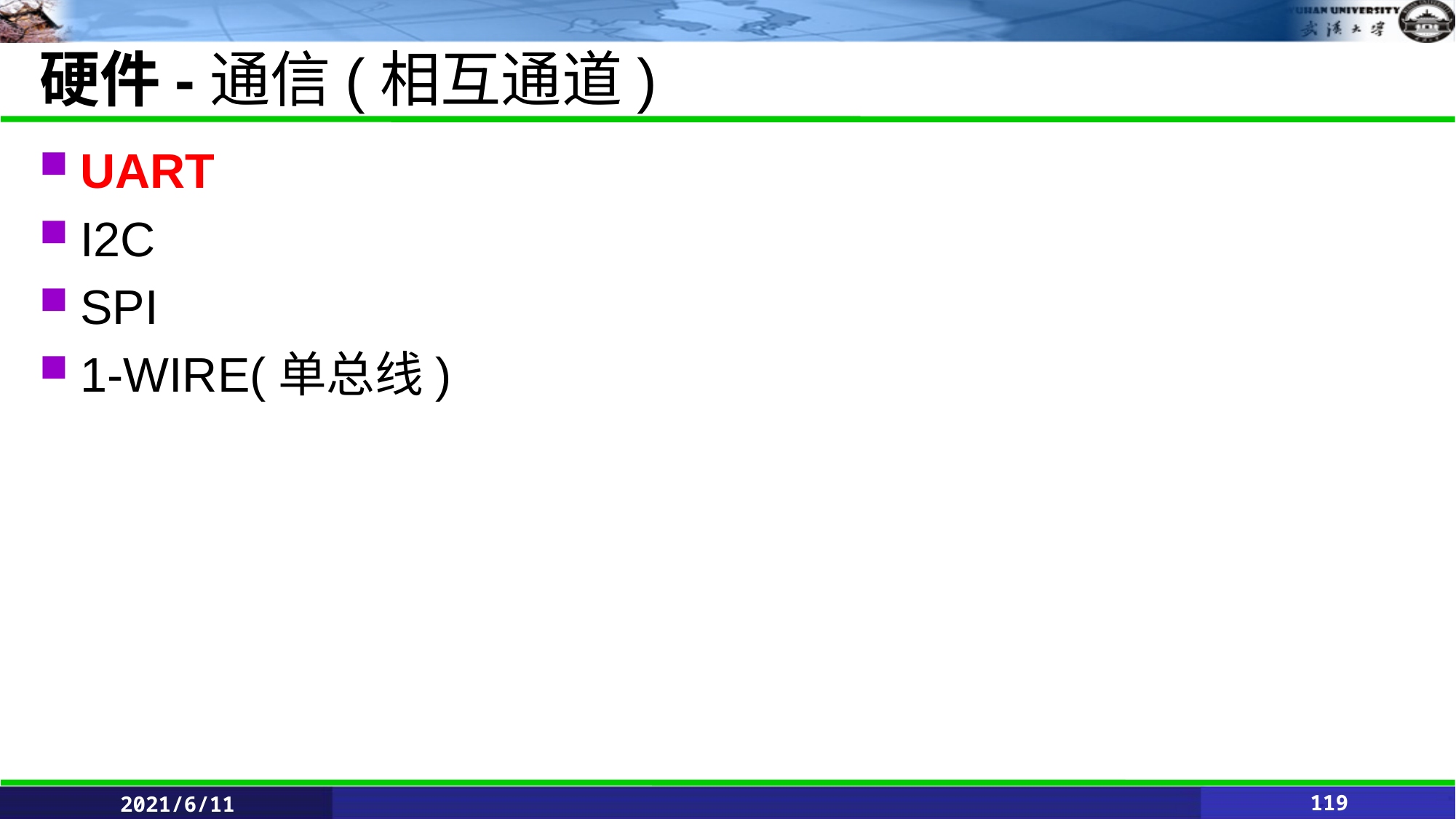

# 硬件-通信(相互通道)
UART
I2C
SPI
1-WIRE(单总线)
2021/6/11

119